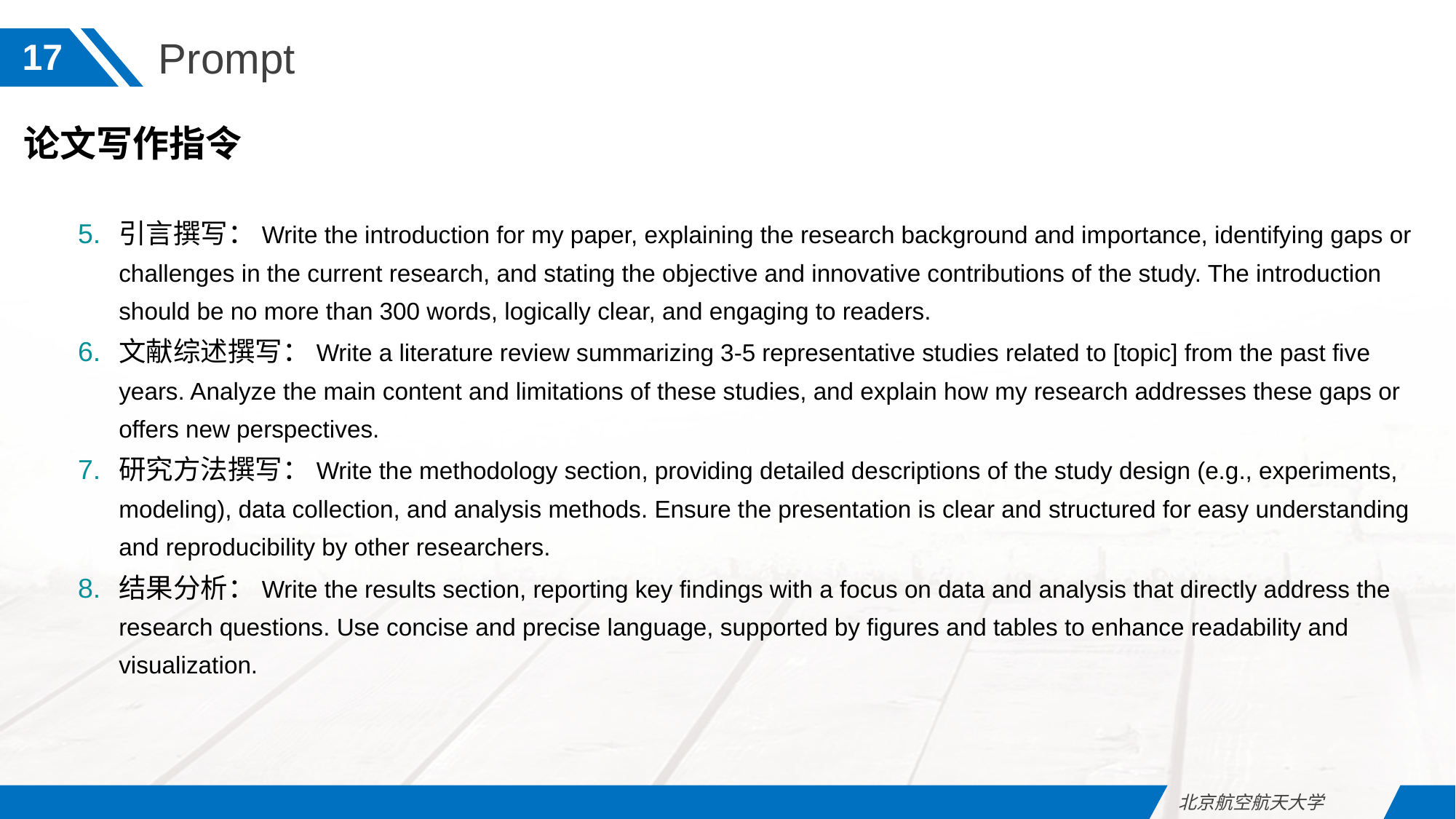

Prompt

17
论文写作指令

引言撰写：Write the introduction for my paper, explaining the research background and importance, identifying gaps or challenges in the current research, and stating the objective and innovative contributions of the study. The introduction should be no more than 300 words, logically clear, and engaging to readers.
文献综述撰写：Write a literature review summarizing 3-5 representative studies related to [topic] from the past five years. Analyze the main content and limitations of these studies, and explain how my research addresses these gaps or offers new perspectives.
研究方法撰写：Write the methodology section, providing detailed descriptions of the study design (e.g., experiments, modeling), data collection, and analysis methods. Ensure the presentation is clear and structured for easy understanding and reproducibility by other researchers.
结果分析：Write the results section, reporting key findings with a focus on data and analysis that directly address the research questions. Use concise and precise language, supported by figures and tables to enhance readability and visualization.

北京航空航天大学